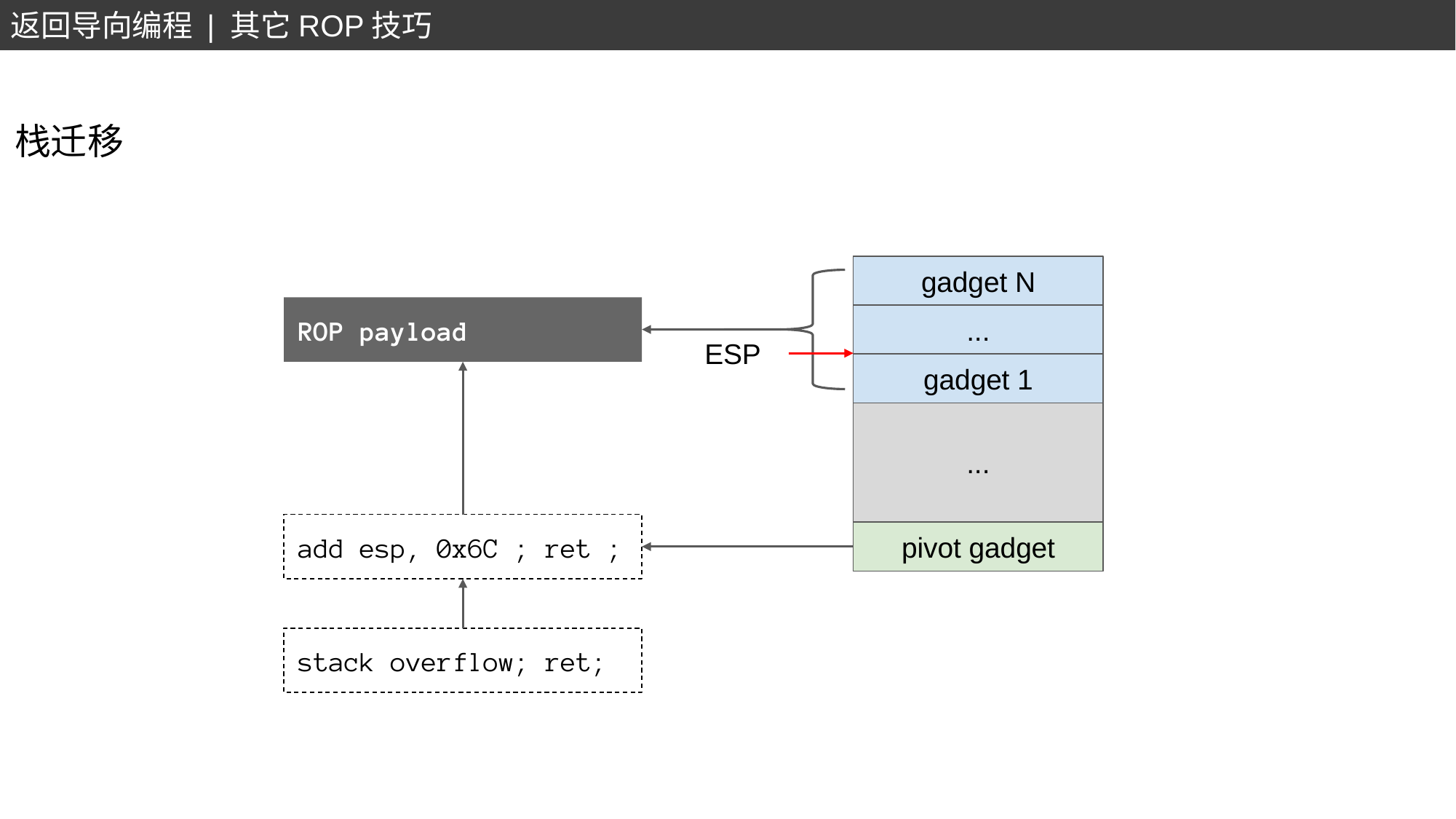

返回导向编程 | 其它ROP技巧
栈迁移
gadget N

ROP payload
...
ESP
gadget 1
...
add esp, 0x6C ; ret ;
pivot gadget
stack overflow; ret;